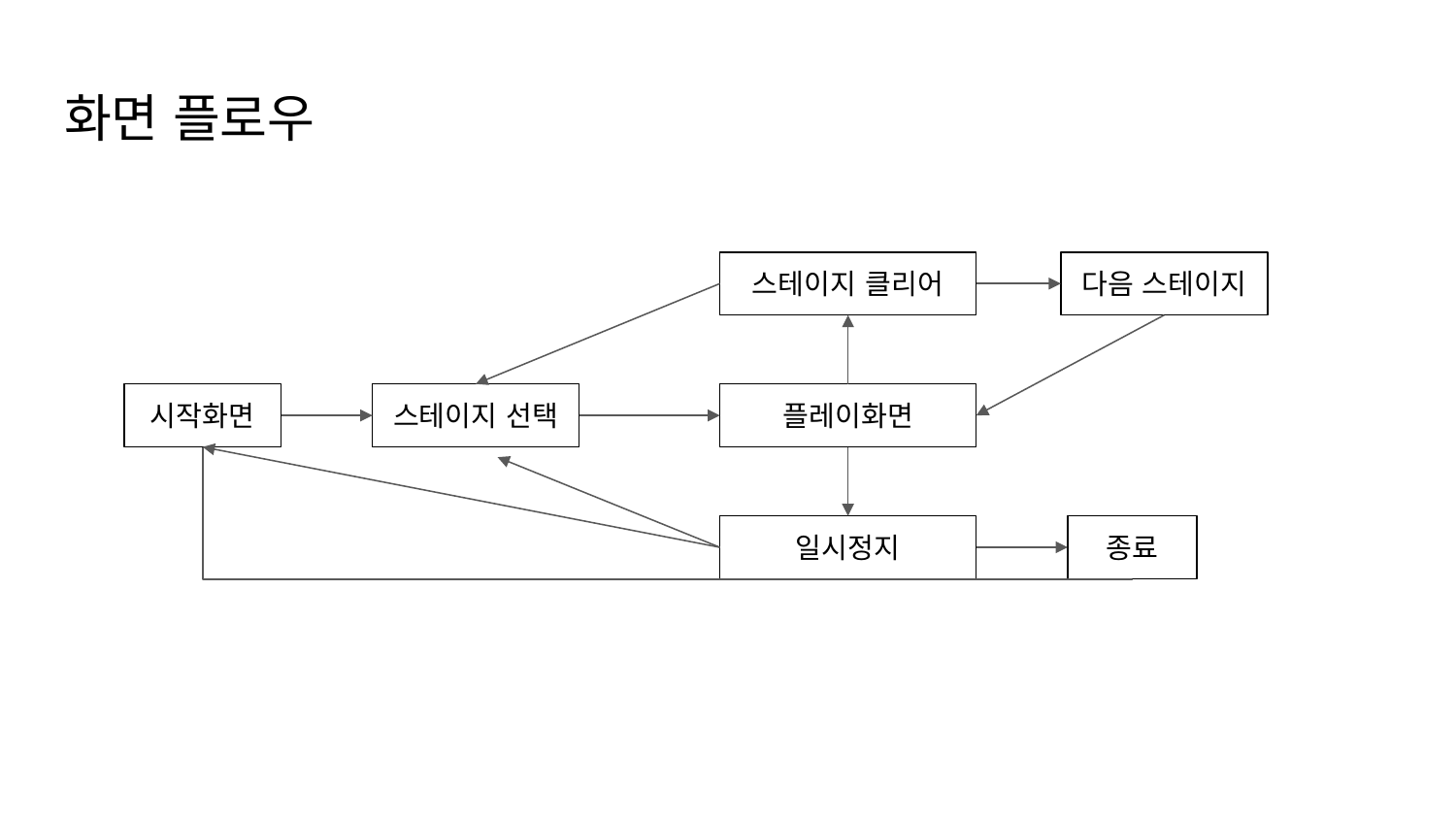

# 화면 플로우
스테이지 클리어
다음 스테이지
시작화면
스테이지 선택
플레이화면
일시정지
종료